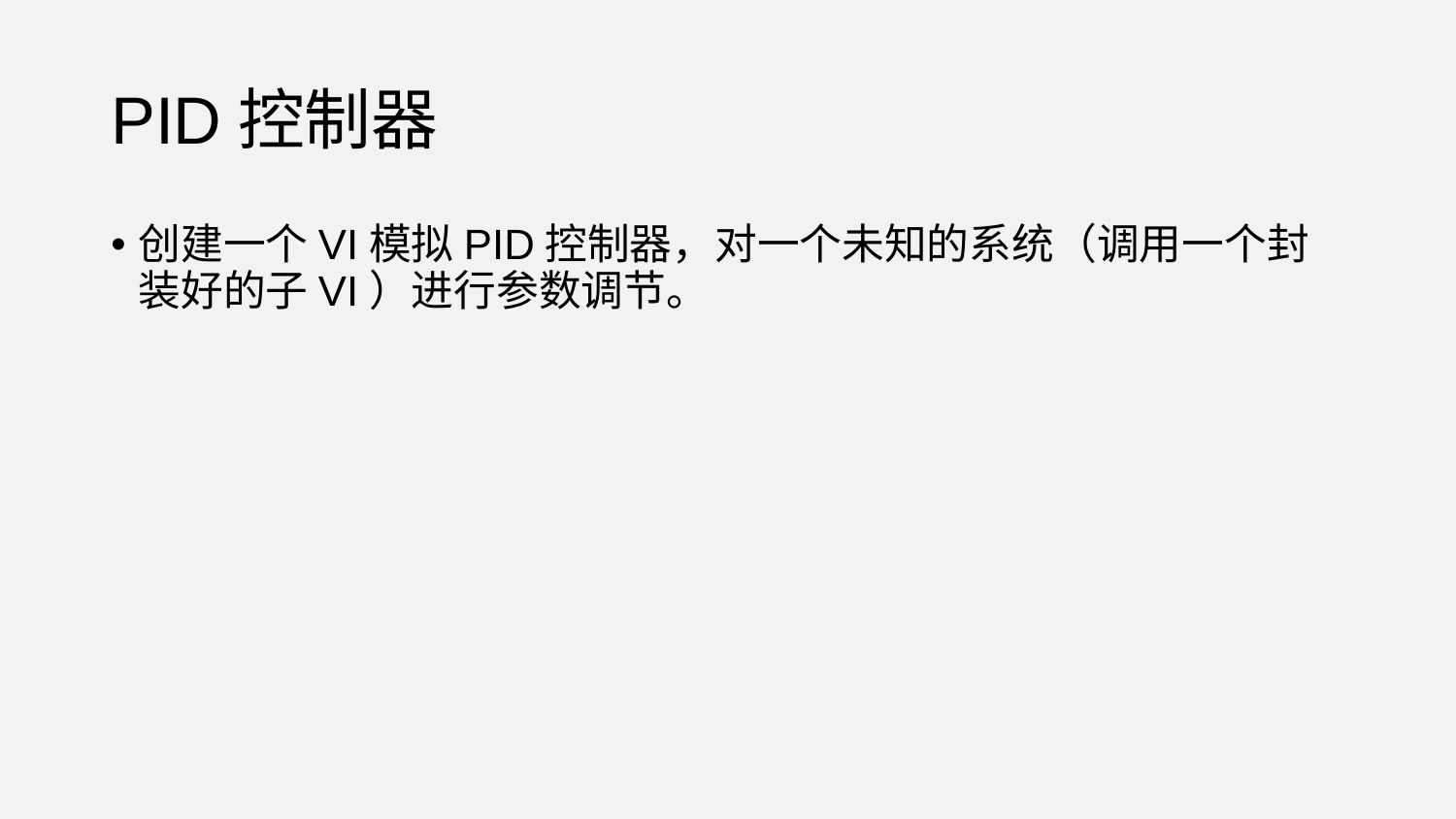

# PID控制器
创建一个VI模拟PID控制器，对一个未知的系统（调用一个封装好的子VI）进行参数调节。